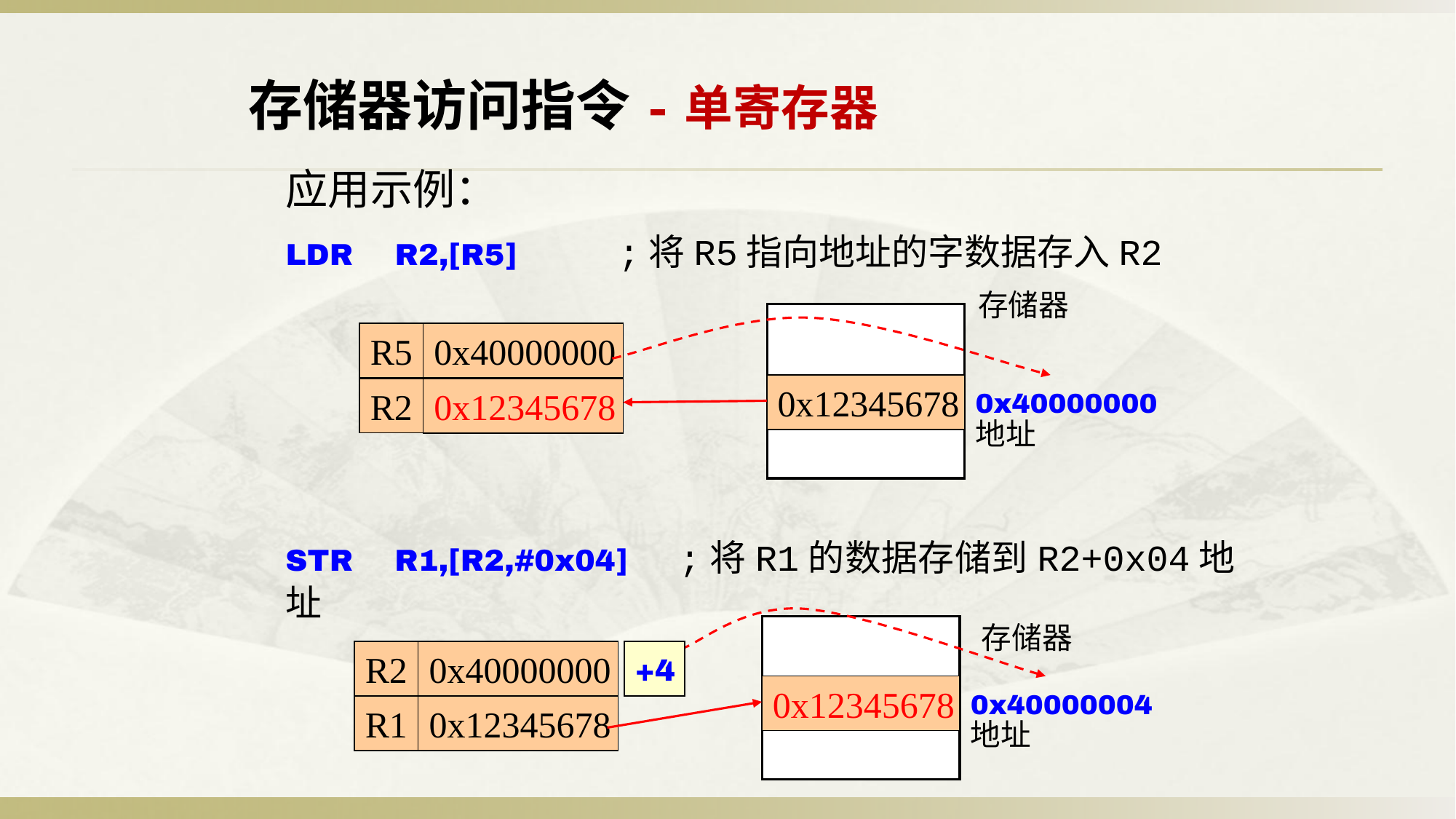

存储器访问指令-单寄存器

应用示例：
LDR	R2,[R5]    ;将R5指向地址的字数据存入R2
存储器

0x12345678
0x40000000
地址
R5
0x40000000
R2
0x55

0x12345678

STR	R1,[R2,#0x04]  ;将R1的数据存储到R2+0x04地址

存储器

0x??
0x40000004
地址
R2
0x40000000
R1
0x12345678
+4
0x12345678